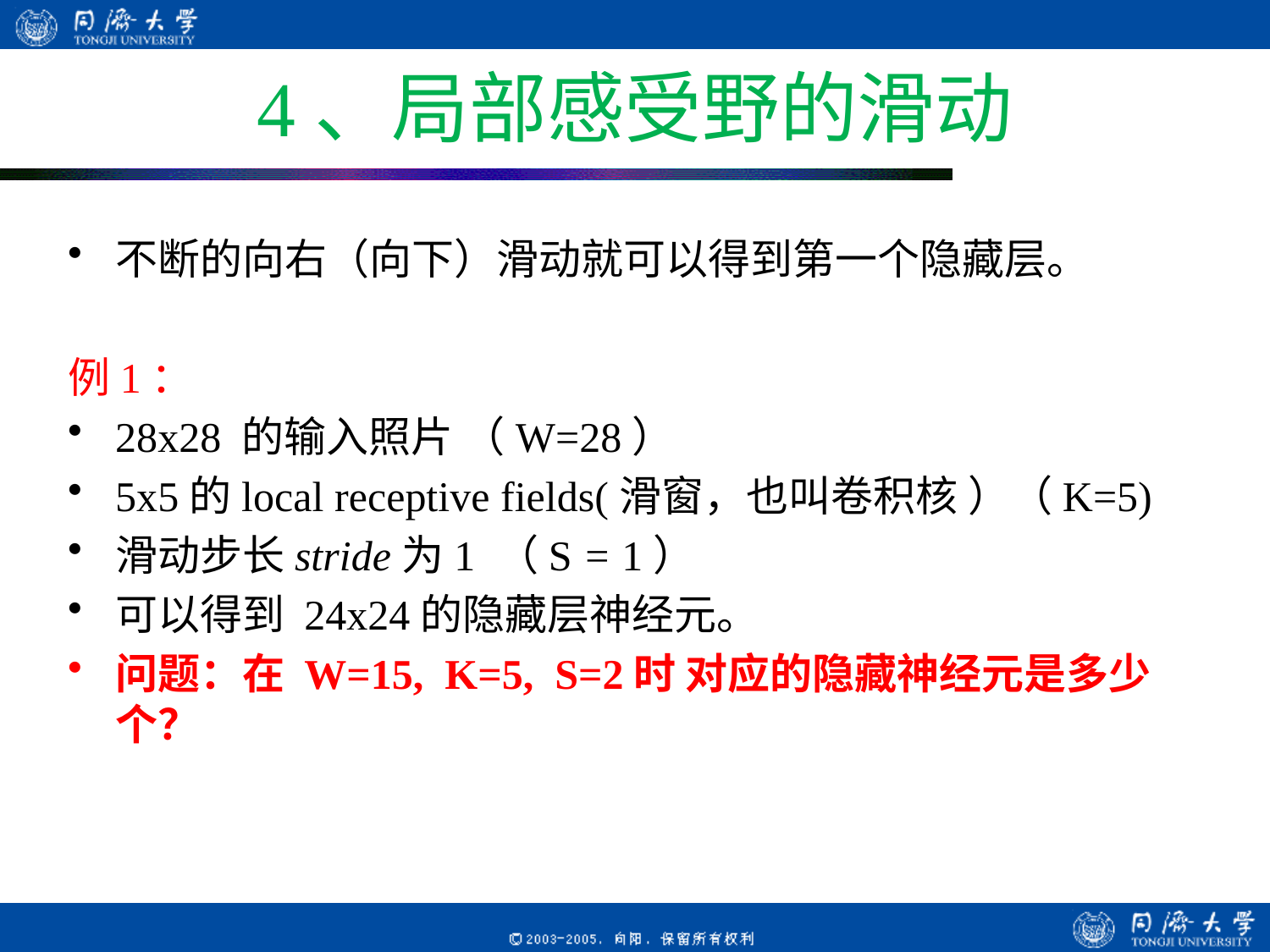

# 4、局部感受野的滑动
不断的向右（向下）滑动就可以得到第一个隐藏层。

例1：
28x28 的输入照片 （W=28）
5x5的local receptive fields(滑窗，也叫卷积核 ）（K=5)
滑动步长stride为1 （S = 1）
可以得到 24x24的隐藏层神经元。
问题：在 W=15,  K=5,  S=2时 对应的隐藏神经元是多少个？